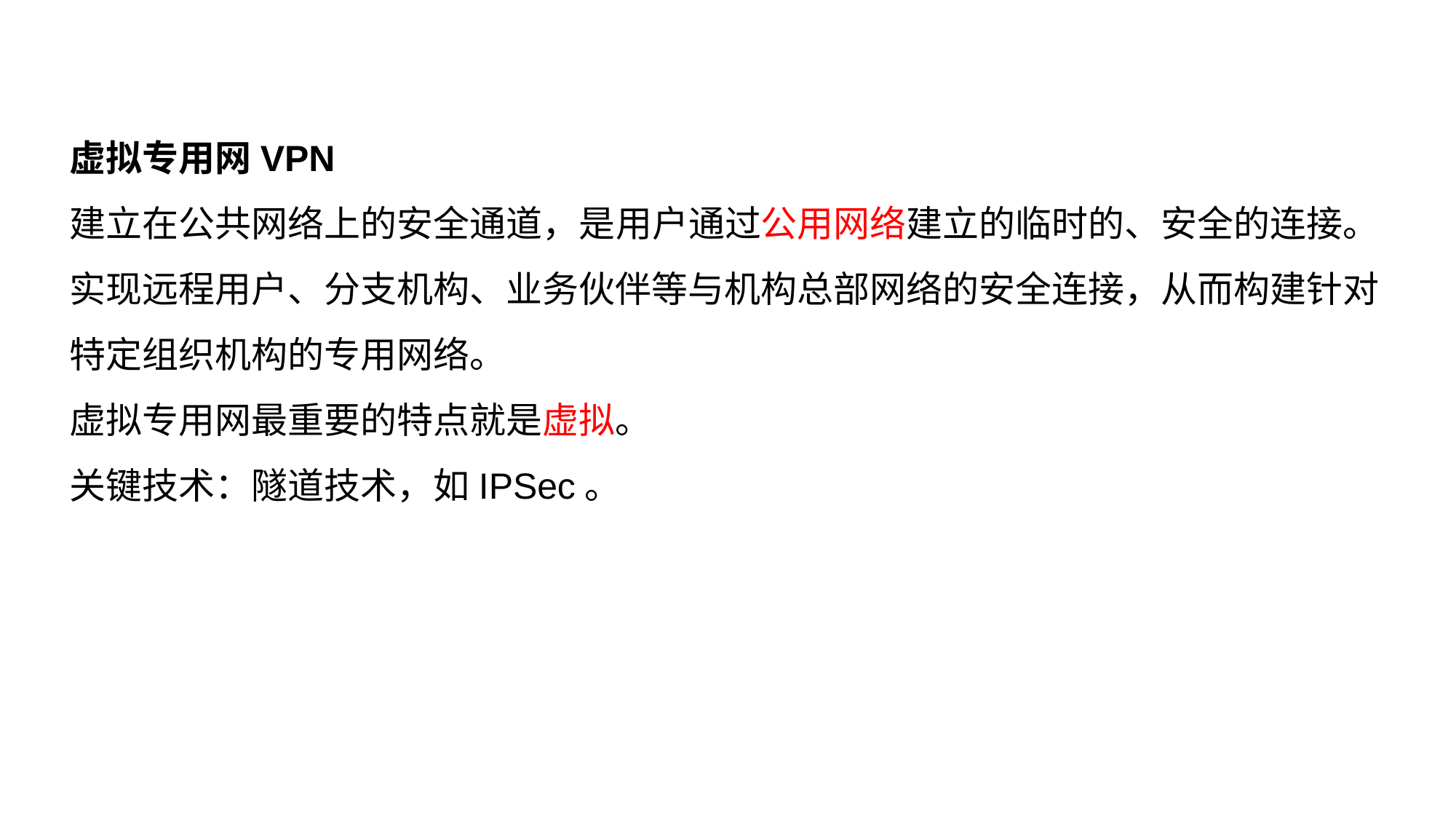

虚拟专用网VPN
建立在公共网络上的安全通道，是用户通过公用网络建立的临时的、安全的连接。 实现远程用户、分支机构、业务伙伴等与机构总部网络的安全连接，从而构建针对 特定组织机构的专用网络。
虚拟专用网最重要的特点就是虚拟。
关键技术：隧道技术，如IPSec。